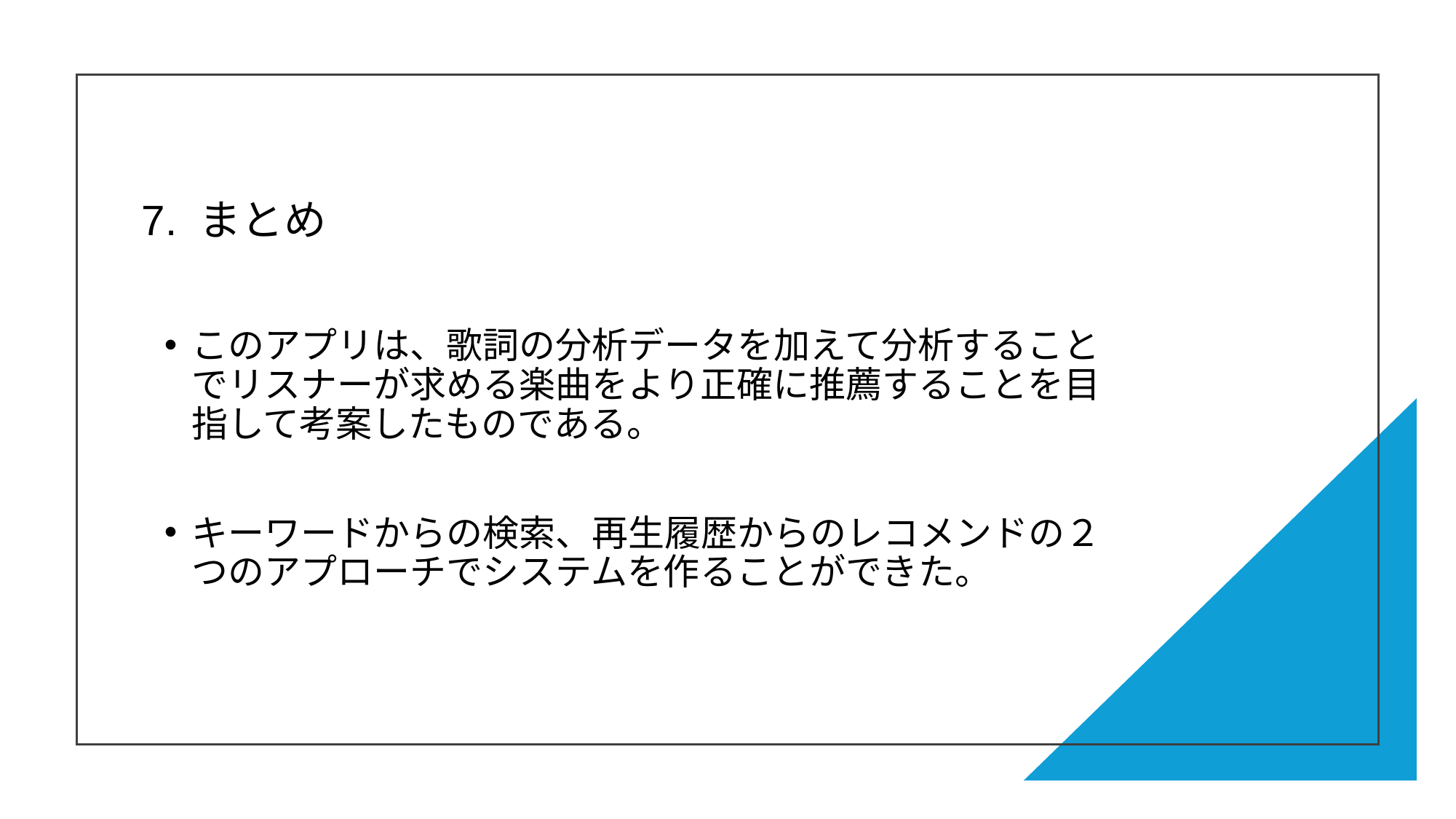

# 7. まとめ

このアプリは、歌詞の分析データを加えて分析することでリスナーが求める楽曲をより正確に推薦することを目指して考案したものである。

キーワードからの検索、再生履歴からのレコメンドの２つのアプローチでシステムを作ることができた。

14